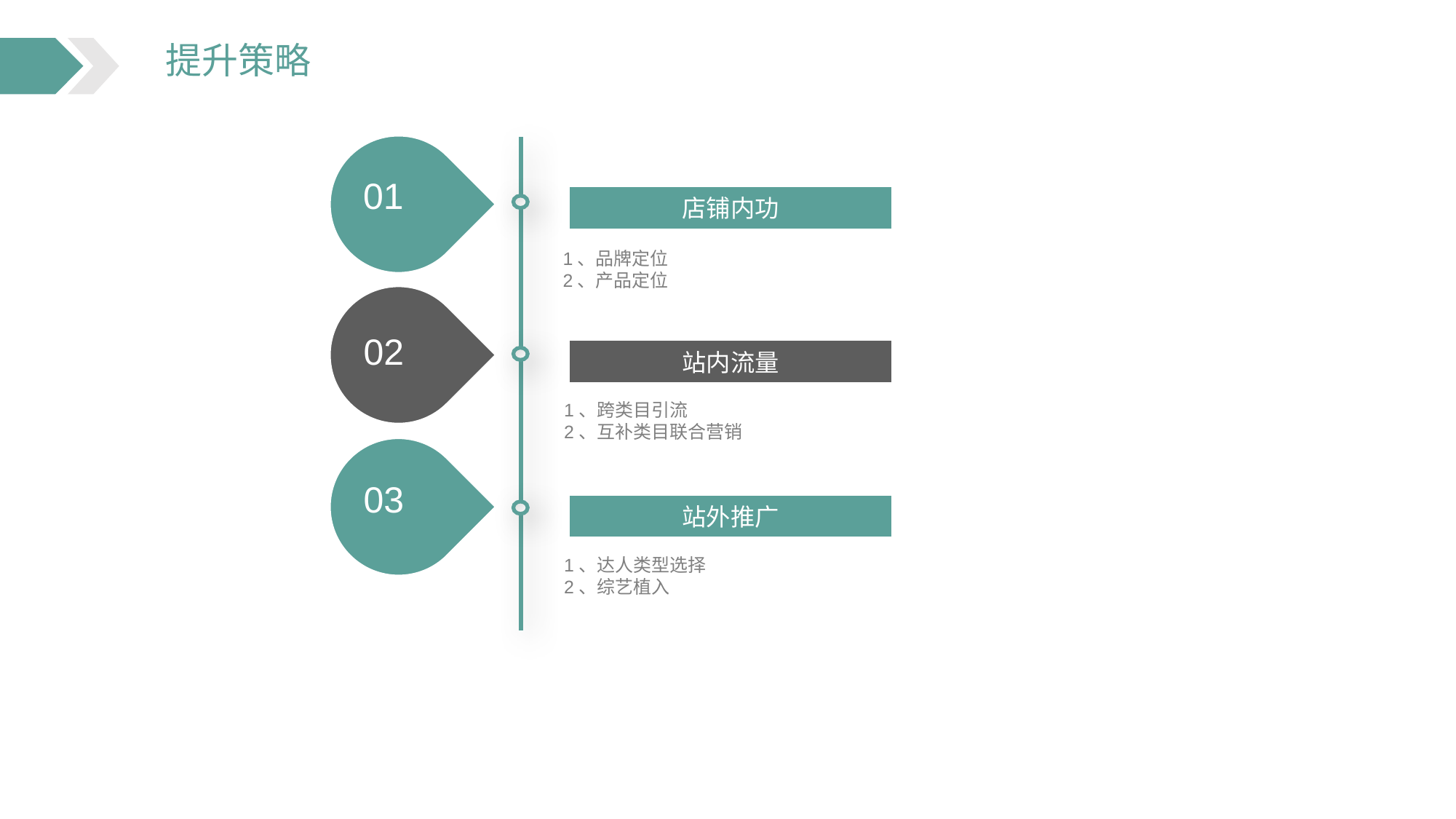

01

02

03
04

店铺内功
1、品牌定位
2、产品定位
站内流量
1、跨类目引流
2、互补类目联合营销
站外推广
1、达人类型选择
2、综艺植入